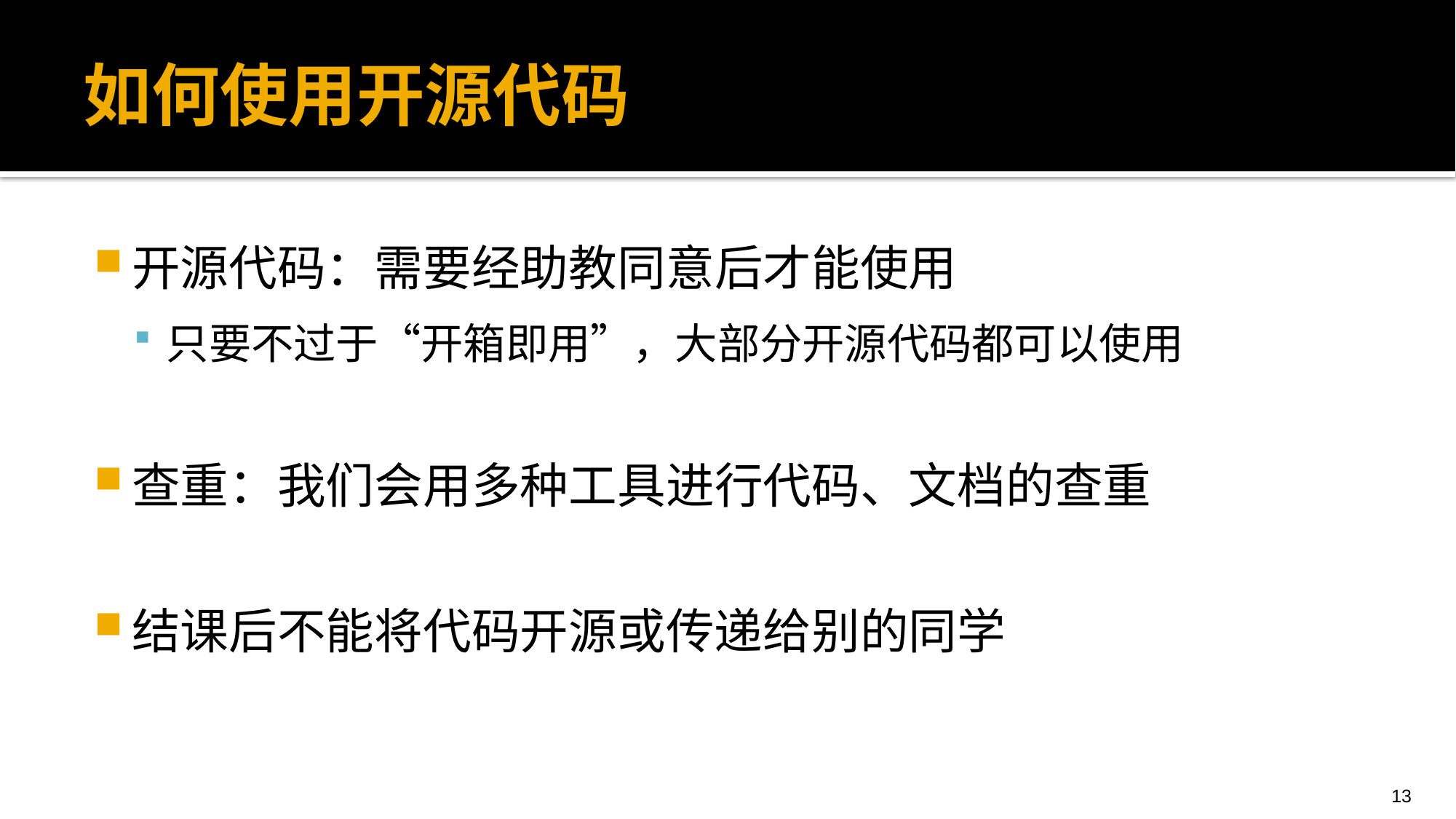

# 如何使用开源代码
开源代码：需要经助教同意后才能使用
只要不过于“开箱即用”，大部分开源代码都可以使用

查重：我们会用多种工具进行代码、文档的查重

结课后不能将代码开源或传递给别的同学

13